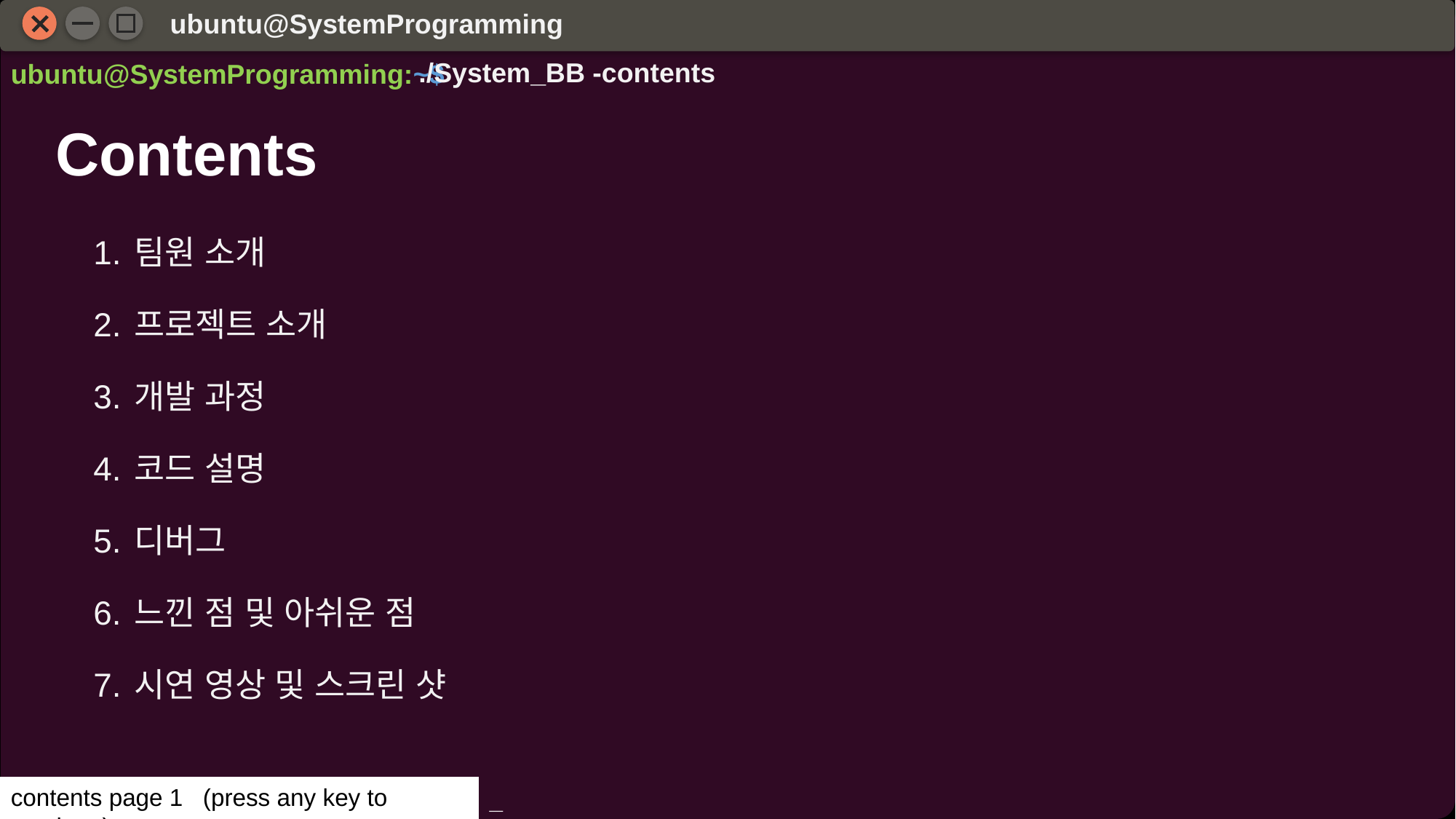

ubuntu@SystemProgramming
./System_BB -contents
ubuntu@SystemProgramming:~$
Contents
팀원 소개
프로젝트 소개
개발 과정
코드 설명
디버그
느낀 점 및 아쉬운 점
시연 영상 및 스크린 샷
contents page 1   (press any key to continue)
_